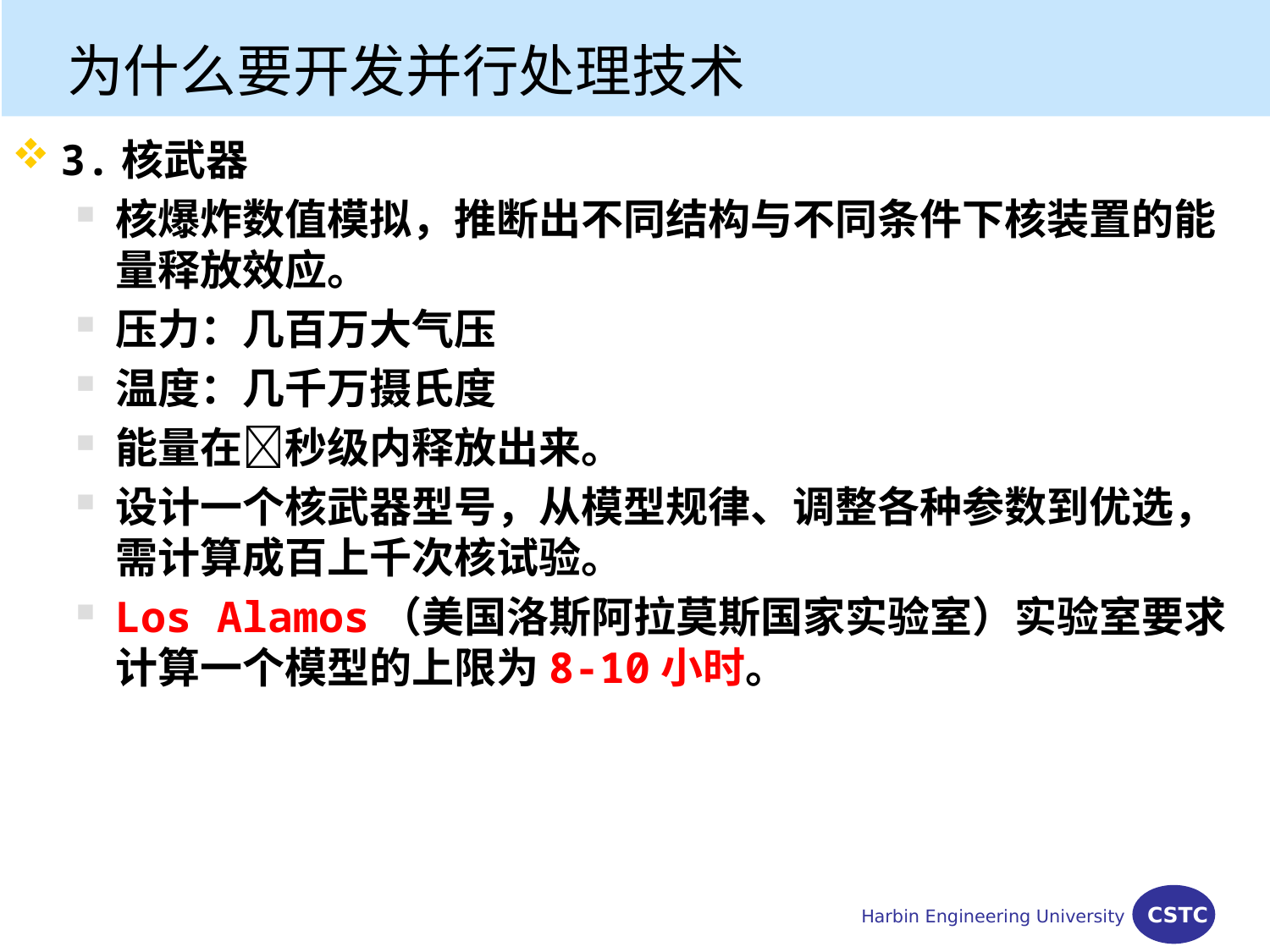

为什么要开发并行处理技术
3.核武器
核爆炸数值模拟，推断出不同结构与不同条件下核装置的能量释放效应。
压力：几百万大气压
温度：几千万摄氏度
能量在μ秒级内释放出来。
设计一个核武器型号，从模型规律、调整各种参数到优选，需计算成百上千次核试验。
Los Alamos（美国洛斯阿拉莫斯国家实验室）实验室要求计算一个模型的上限为8-10小时。
Harbin Engineering University